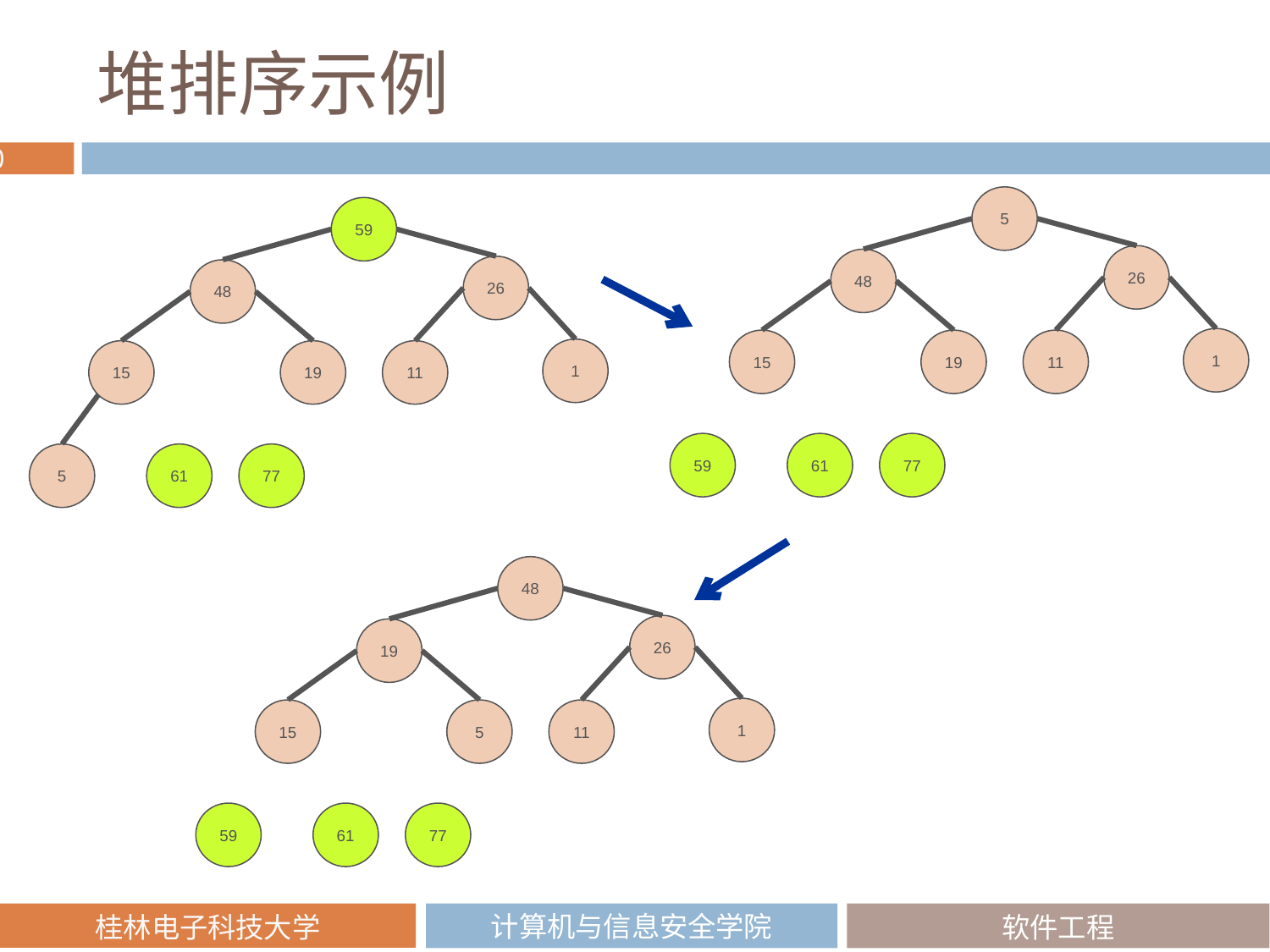

# 堆排序示例
5
59
26
48
26
48
1
15
11
19
1
15
11
19
59
61
77
5
61
77
48
26
19
1
15
11
5
59
61
77